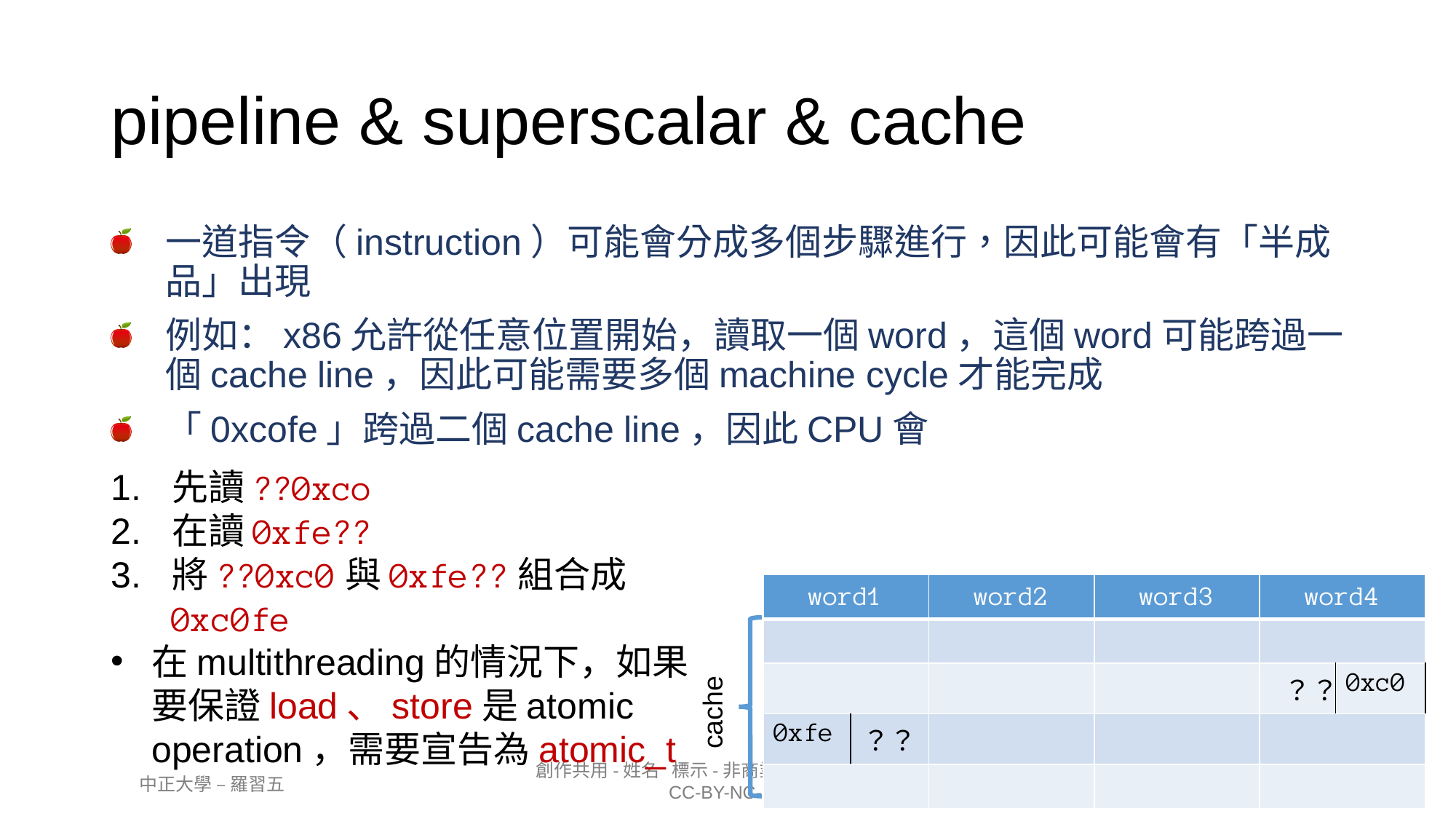

# pipeline & superscalar & cache
一道指令（instruction）可能會分成多個步驟進行，因此可能會有「半成品」出現
例如：x86允許從任意位置開始，讀取一個word，這個word可能跨過一個cache line，因此可能需要多個machine cycle才能完成
「0xcofe」跨過二個cache line，因此CPU會
先讀??0xco
在讀0xfe??
將??0xc0與0xfe??組合成0xc0fe
在multithreading的情況下，如果要保證load、store是atomic operation，需要宣告為atomic_t
| word1 |  | word2 | word3 | word4 |  |
| --- | --- | --- | --- | --- | --- |
|  |  |  |  |  |  |
|  |  |  |  | ？？ | 0xc0 |
| 0xfe | ？？ |  |  |  |  |
|  |  |  |  |  |  |

cache